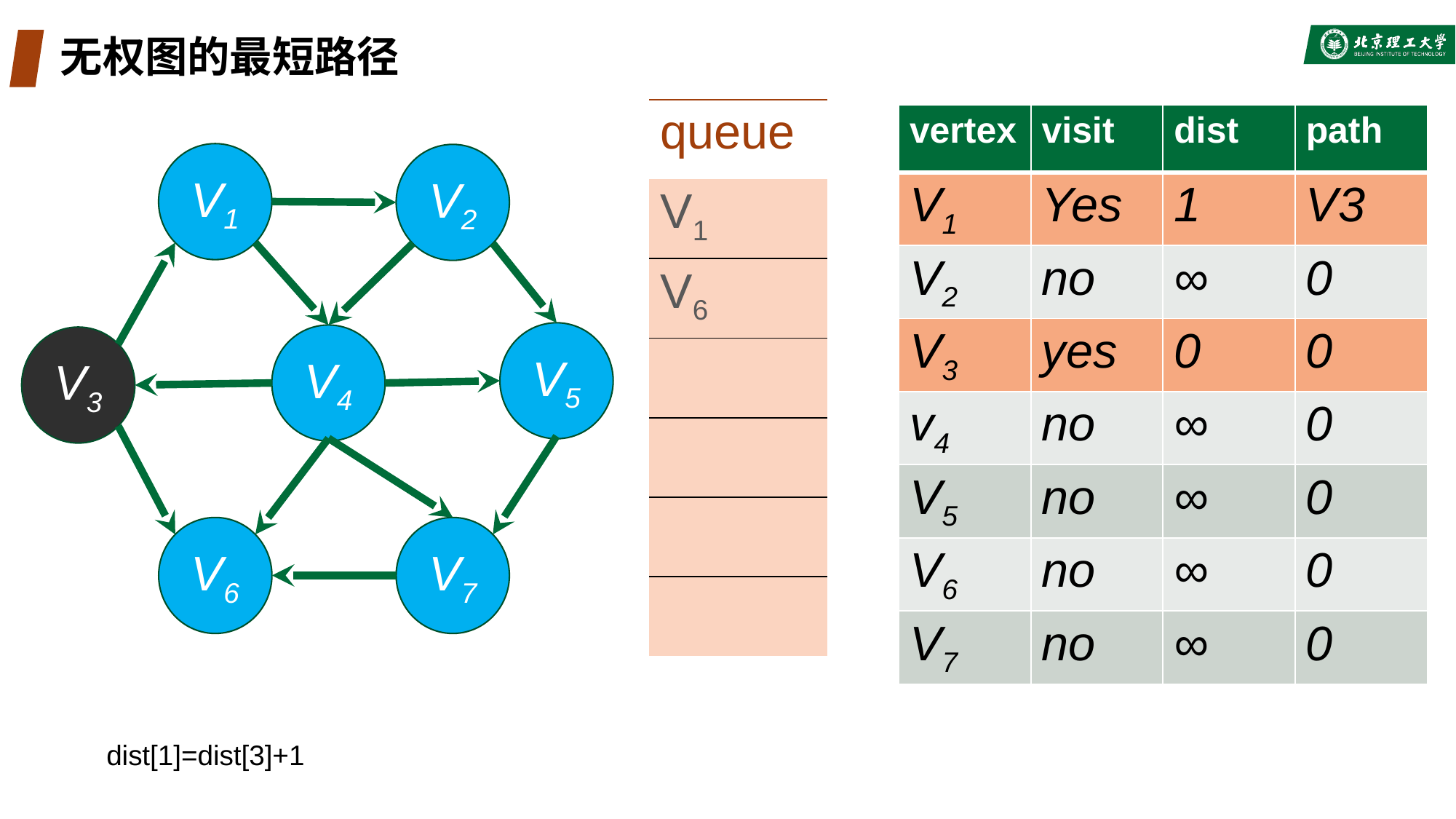

# 无权图的最短路径
| queue |
| --- |
| V1 |
| V6 |
|  |
|  |
|  |
|  |
| vertex | visit | dist | path |
| --- | --- | --- | --- |
| V1 | Yes | 1 | V3 |
| V2 | no | ∞ | 0 |
| V3 | yes | 0 | 0 |
| v4 | no | ∞ | 0 |
| V5 | no | ∞ | 0 |
| V6 | no | ∞ | 0 |
| V7 | no | ∞ | 0 |
V1
V2
V5
V4
V3
V6
V7
dist[1]=dist[3]+1